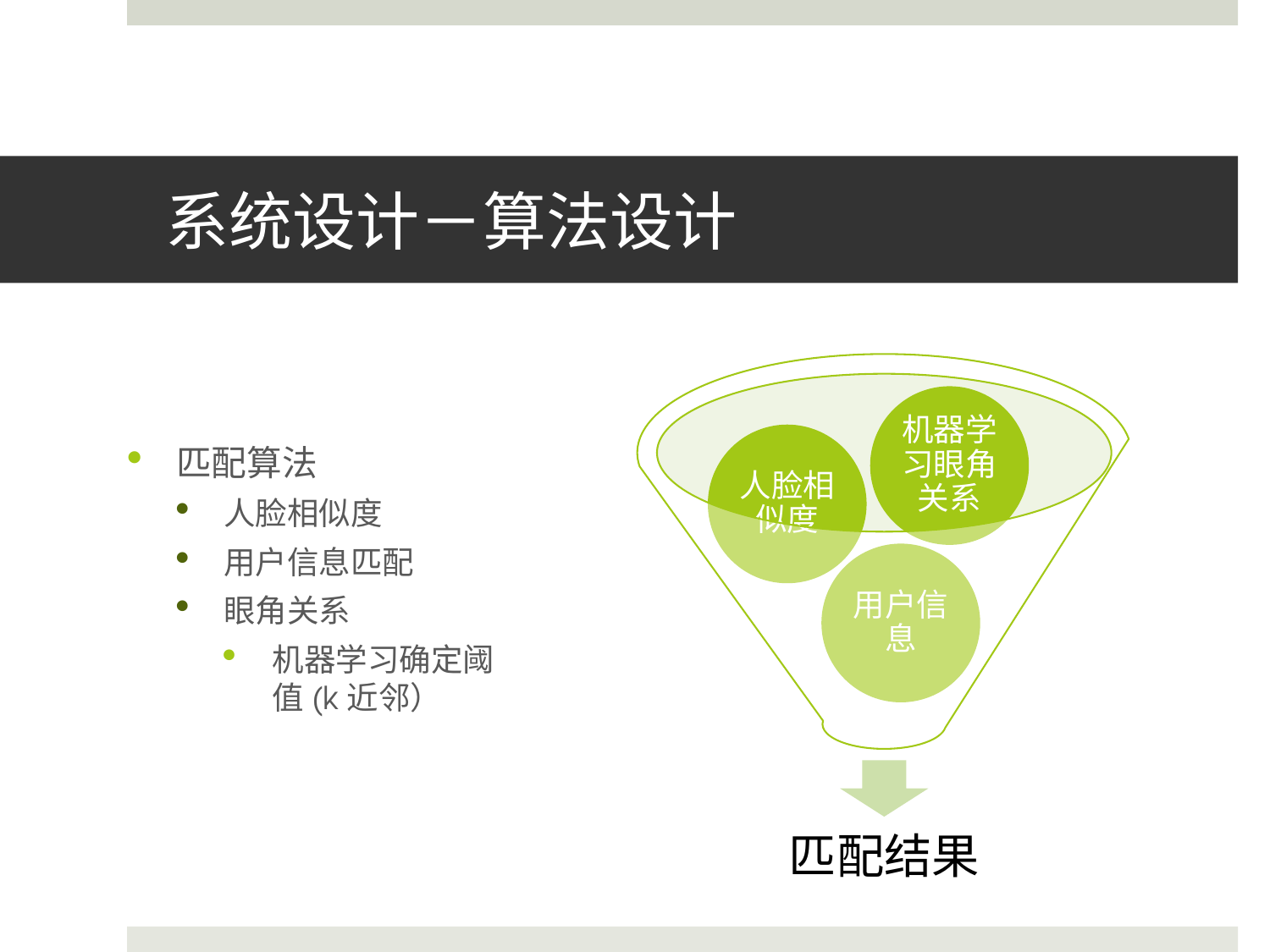

# 系统设计－算法设计
匹配结果
用户信息
人脸相似度
机器学习眼角关系
匹配算法
人脸相似度
用户信息匹配
眼角关系
机器学习确定阈值(k近邻）